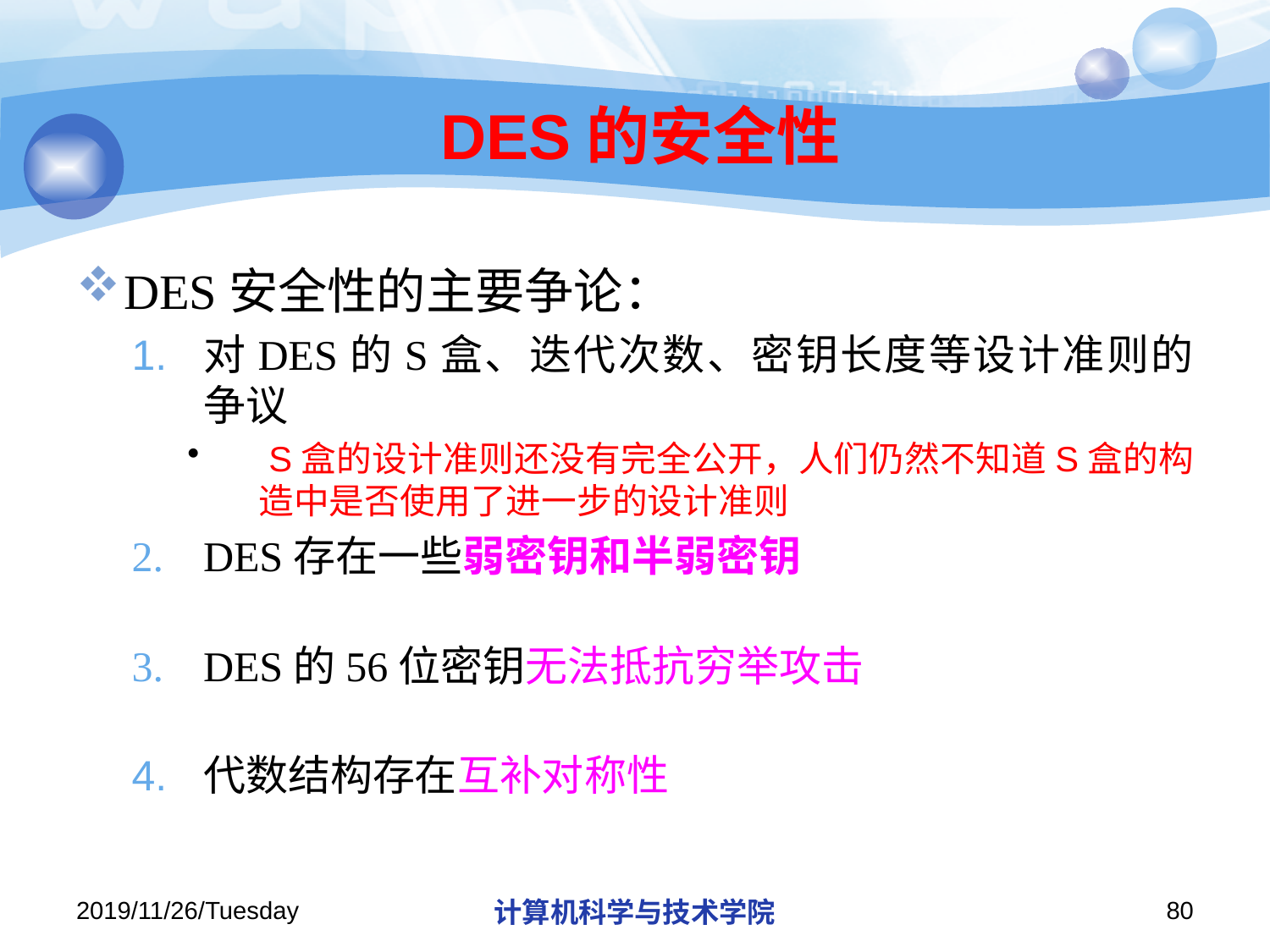

# DES的安全性
DES安全性的主要争论：
对DES的S盒、迭代次数、密钥长度等设计准则的争议
 S盒的设计准则还没有完全公开，人们仍然不知道S盒的构造中是否使用了进一步的设计准则
DES存在一些弱密钥和半弱密钥

DES的56位密钥无法抵抗穷举攻击

代数结构存在互补对称性

2019/11/26/Tuesday
计算机科学与技术学院
80